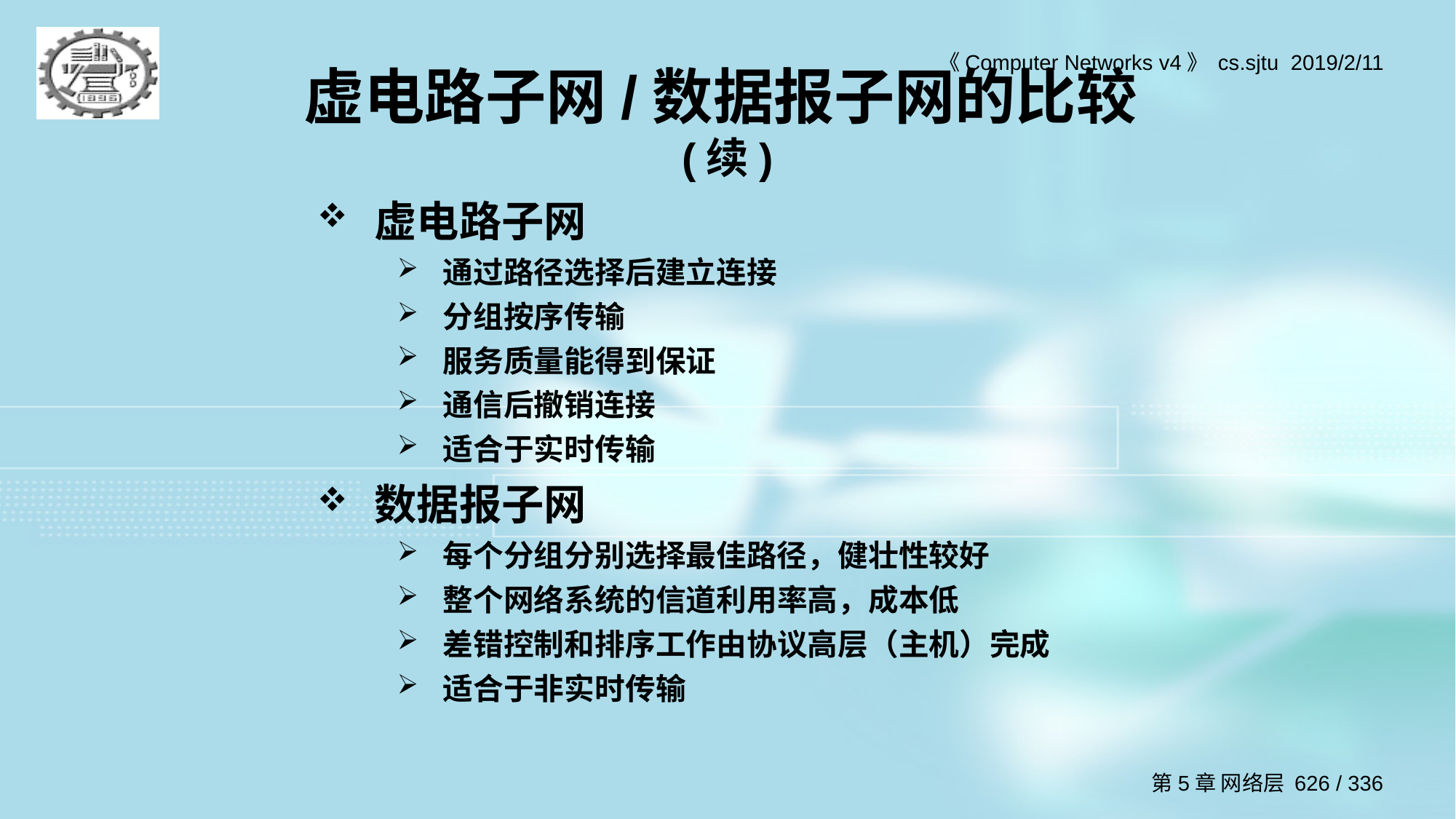

# 虚电路子网/数据报子网的比较(续)
虚电路子网
通过路径选择后建立连接
分组按序传输
服务质量能得到保证
通信后撤销连接
适合于实时传输
数据报子网
每个分组分别选择最佳路径，健壮性较好
整个网络系统的信道利用率高，成本低
差错控制和排序工作由协议高层（主机）完成
适合于非实时传输